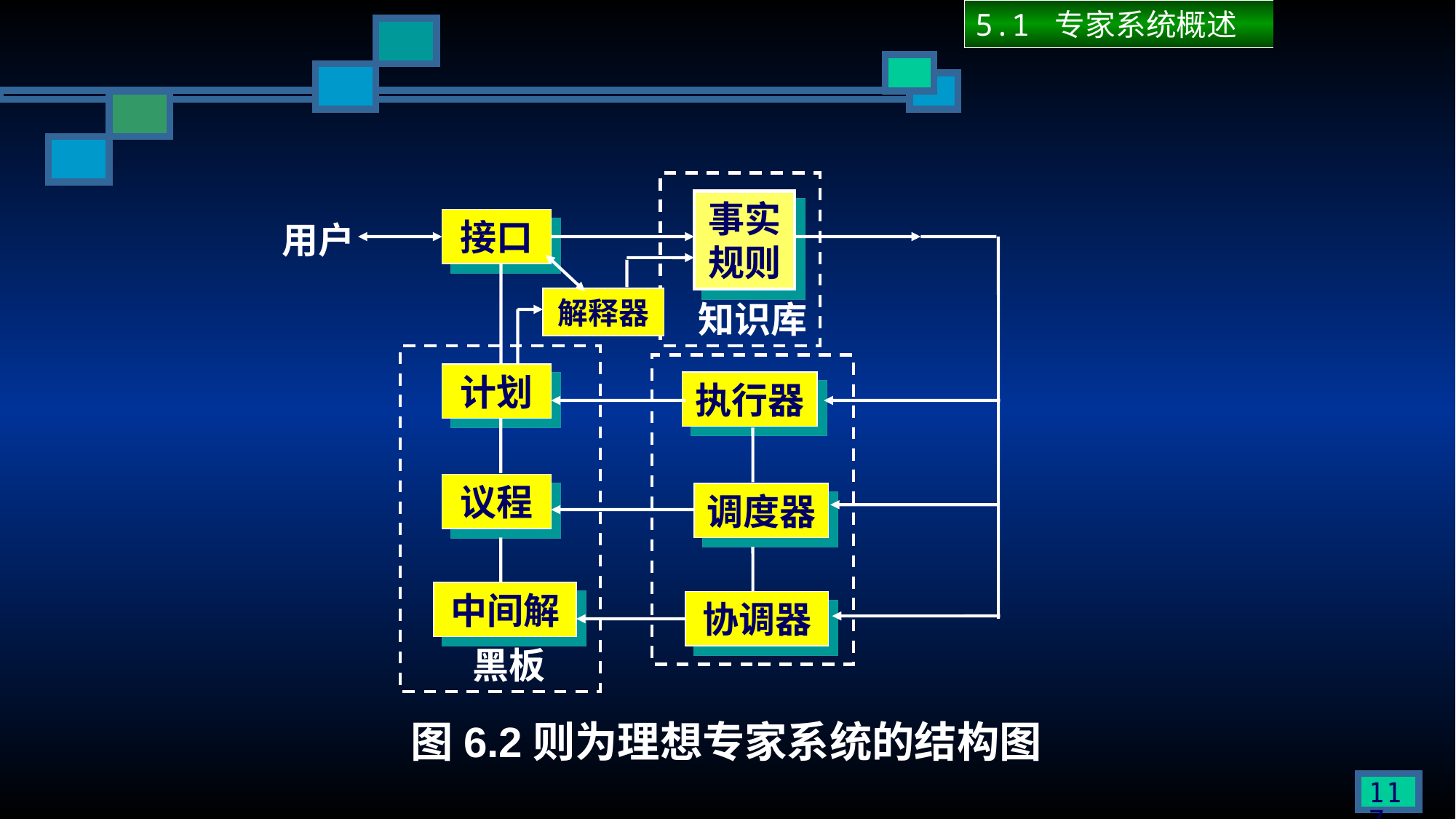

5.1 专家系统概述
#

事实规则
接口
用户

解释器
知识库

计划
执行器

议程
调度器

中间解
协调器

黑板
图6.2则为理想专家系统的结构图
117